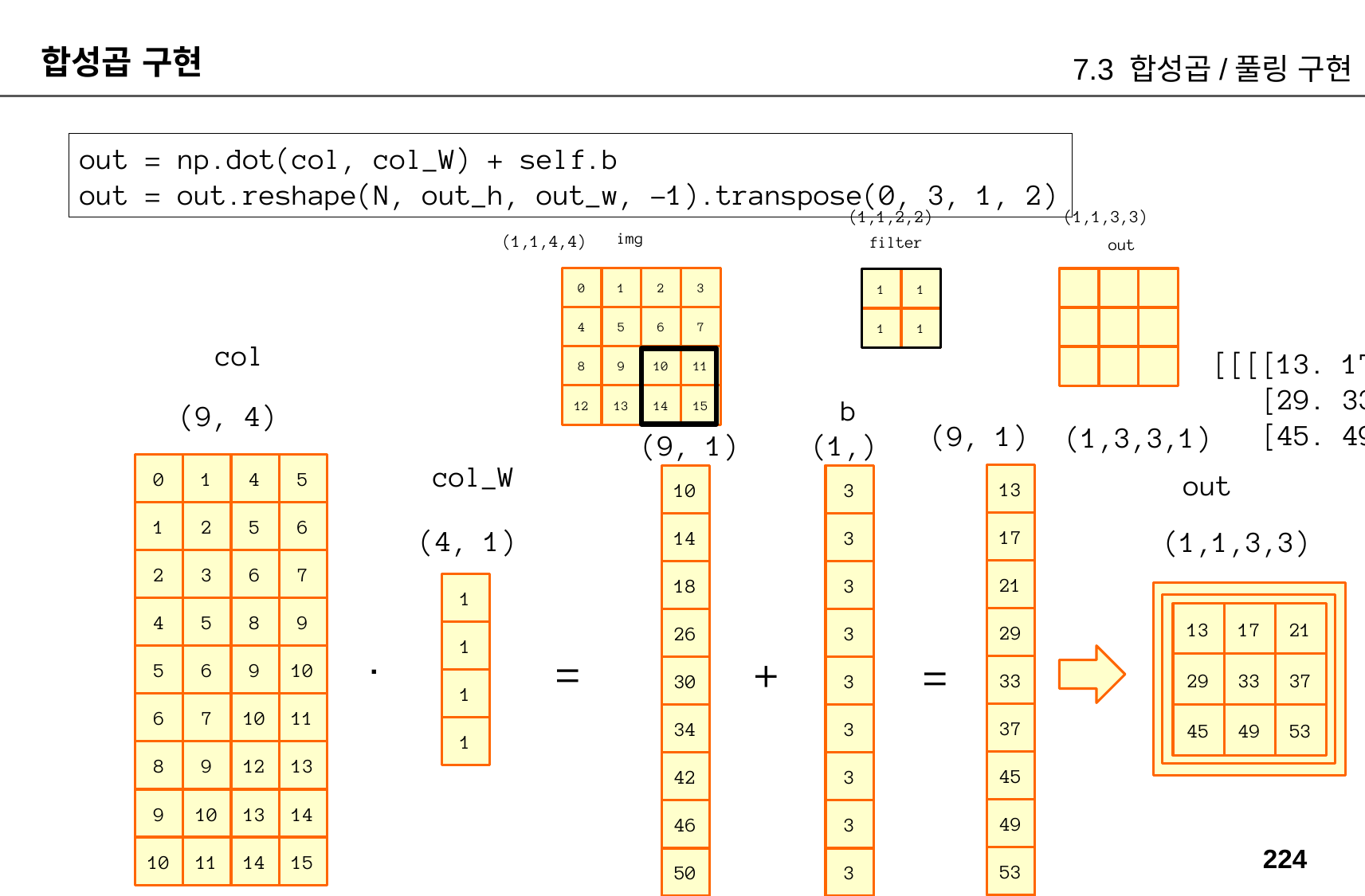

합성곱 구현
7.3 합성곱/풀링 구현
out = np.dot(col, col_W) + self.b
out = out.reshape(N, out_h, out_w, -1).transpose(0, 3, 1, 2)
(1,1,2,2)
(1,1,3,3)
img
(1,1,4,4)
filter
out
0
1
2
3

1

1
4
5
6
7

1
1
col
[[[[13. 17. 21.]
   [29. 33. 37.]
   [45. 49. 53.]]]]
8
9
10
11

12
13
14
15
b
(9, 4)
(9, 1)
(1,3,3,1)
(9, 1)
(1,)
col_W
0
1
4
5
out
13
10
3
1
2
5
6
17
14
3
(4, 1)
(1,1,3,3)
2
3
6
7
21
18
3
1

13
17
21
29
33
37
45
49
53
4
5
8
9
29
26
3
1
.
=
+
=

5
6
9
10
33
30
3
1
6
7
10
11
37
34
3
1
8
9
12
13
45
42
3
9
10
13
14
49
46
3
10
11
14
15
53
50
3